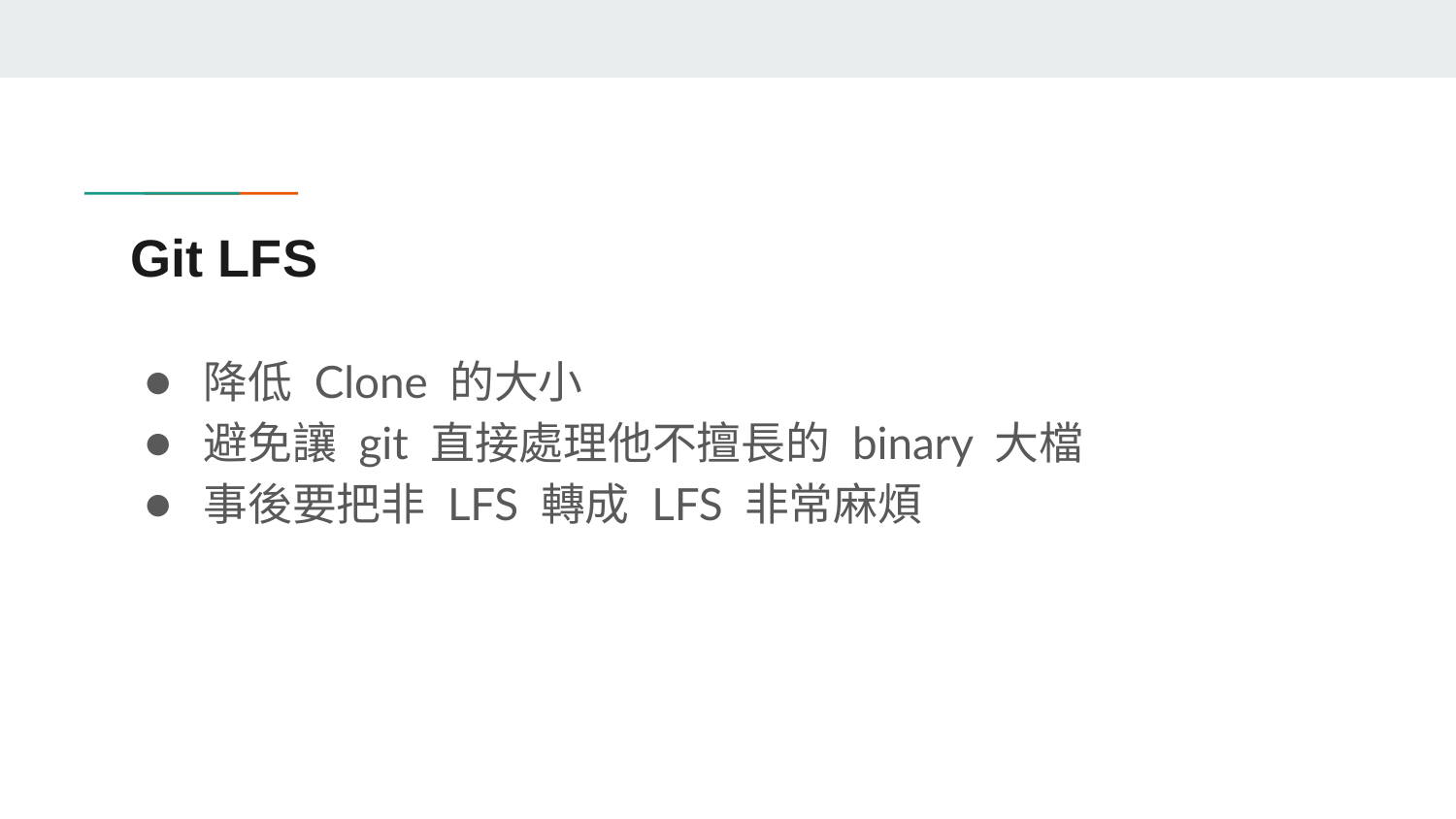

# Git LFS
降低 Clone 的大小
避免讓 git 直接處理他不擅長的 binary 大檔
事後要把非 LFS 轉成 LFS 非常麻煩